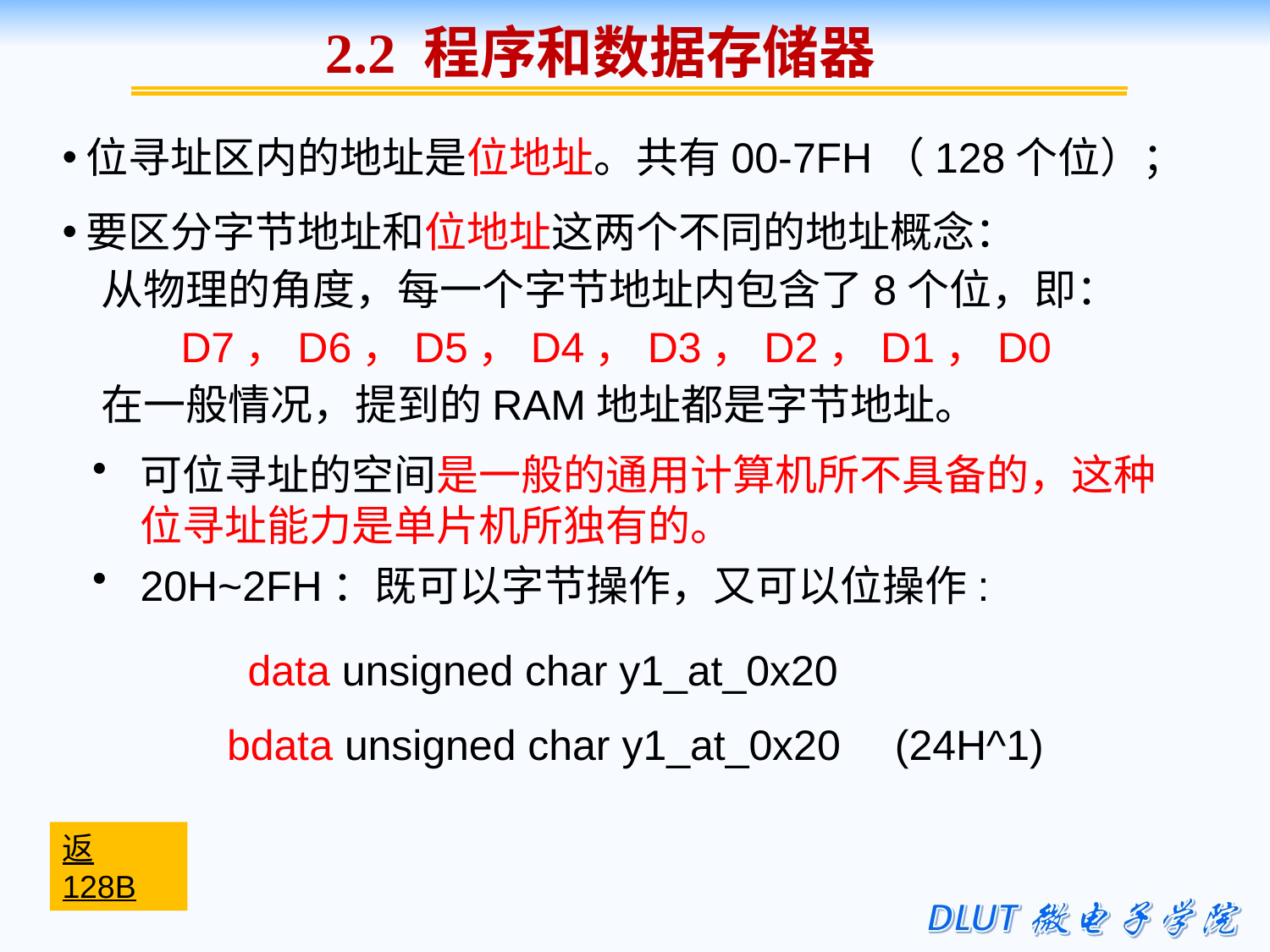

2.2 程序和数据存储器
位寻址区内的地址是位地址。共有00-7FH（128个位）；
要区分字节地址和位地址这两个不同的地址概念：
   从物理的角度，每一个字节地址内包含了8个位，即：
          D7，D6，D5，D4，D3，D2，D1，D0
   在一般情况，提到的RAM地址都是字节地址。
可位寻址的空间是一般的通用计算机所不具备的，这种位寻址能力是单片机所独有的。
20H~2FH：既可以字节操作，又可以位操作:
data unsigned char y1_at_0x20
bdata unsigned char y1_at_0x20
(24H^1)
返128B